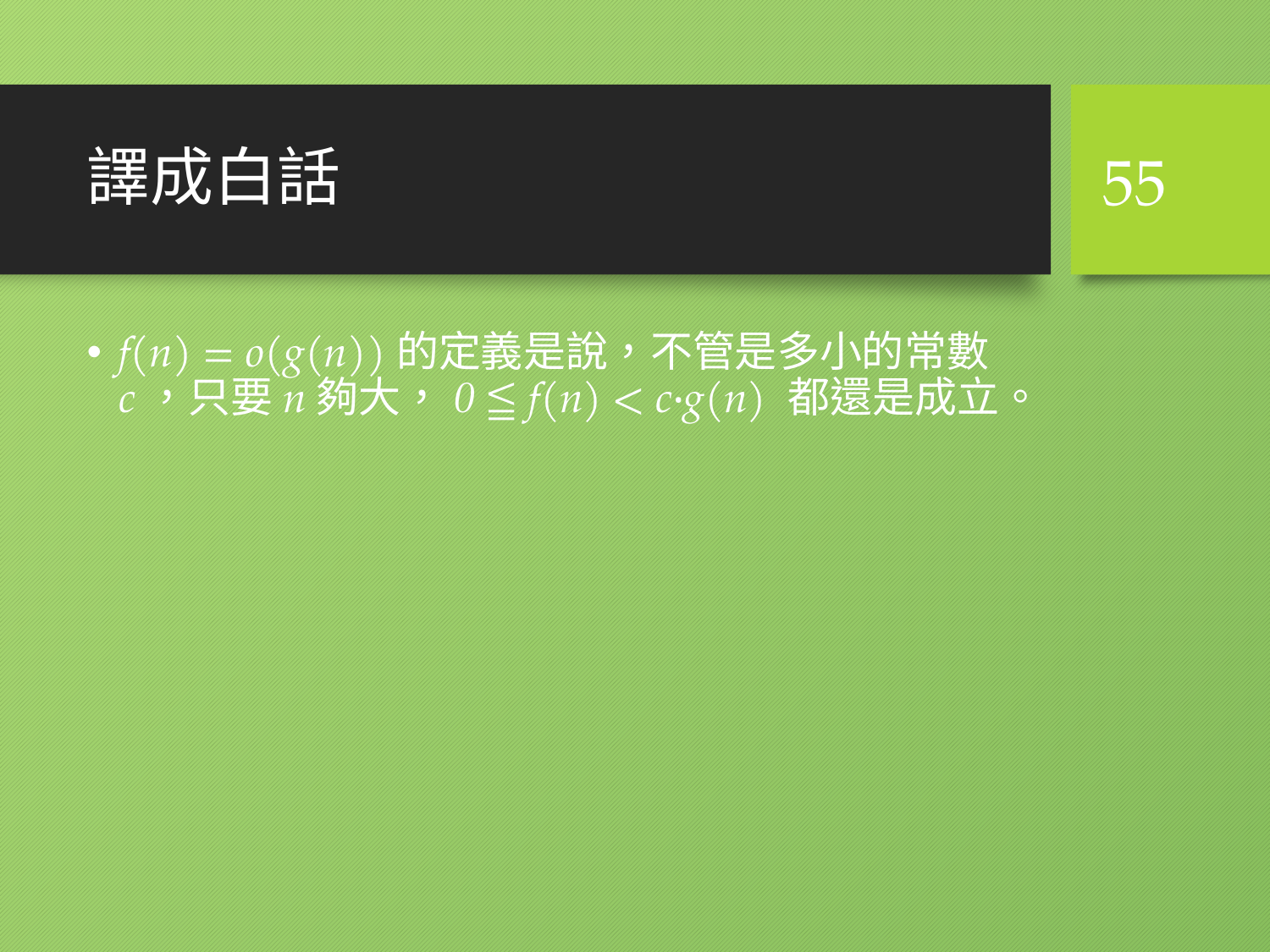

# 譯成白話
55
f(n) = o(g(n))的定義是說，不管是多小的常數c，只要n夠大，0 ≦ f(n) < c‧g(n) 都還是成立。